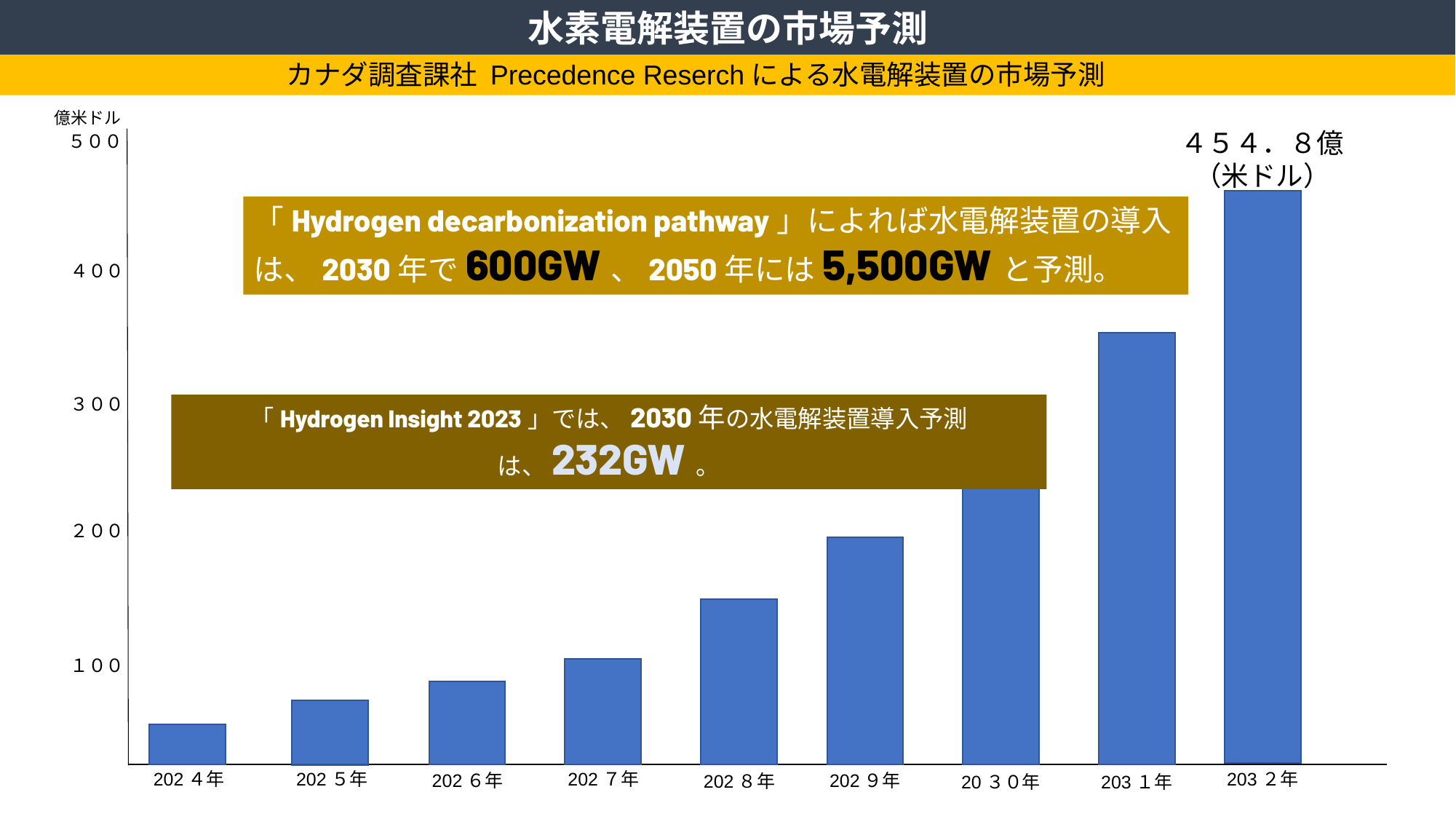

水素電解装置の市場予測
カナダ調査課社 Precedence Reserchによる水電解装置の市場予測

億米ドル
４５４．８億
（米ドル）
５００

「Hydrogen decarbonization pathway」によれば水電解装置の導入は、2030年で600GW、2050年には5,500GWと予測。
４００

３００
「Hydrogen Insight 2023」では、2030年の水電解装置導入予測は、232GW。

２００

１００

202７年
203２年
202４年
202５年
202６年
202９年
202８年
20３０年
203１年